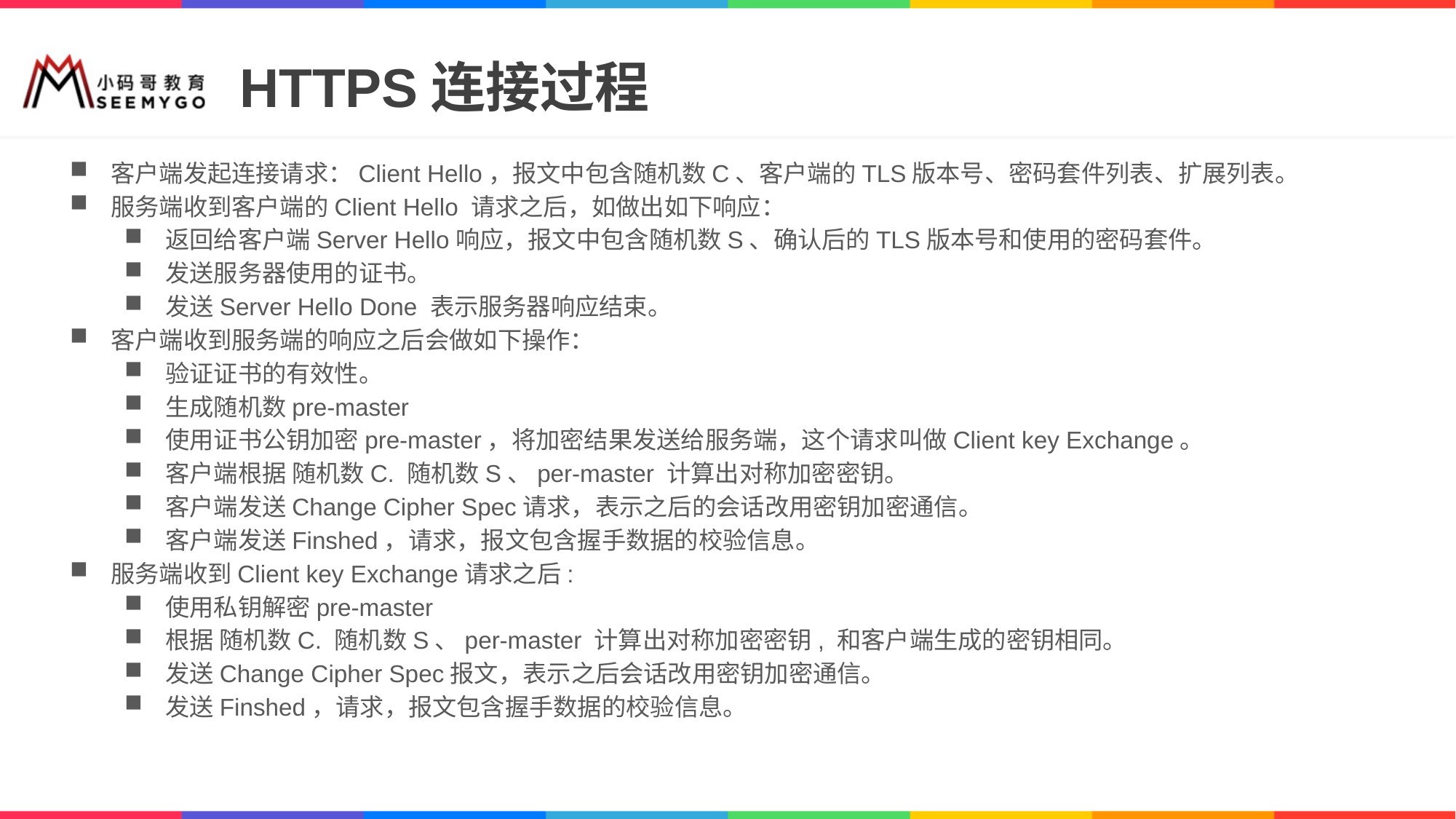

# HTTPS连接过程
客户端发起连接请求：Client Hello，报文中包含随机数C、客户端的TLS版本号、密码套件列表、扩展列表。
服务端收到客户端的Client Hello 请求之后，如做出如下响应：
返回给客户端Server Hello响应，报文中包含随机数S、确认后的TLS版本号和使用的密码套件。
发送服务器使用的证书。
发送Server Hello Done 表示服务器响应结束。
客户端收到服务端的响应之后会做如下操作：
验证证书的有效性。
生成随机数pre-master
使用证书公钥加密pre-master，将加密结果发送给服务端，这个请求叫做Client key Exchange。
客户端根据 随机数C. 随机数S、per-master 计算出对称加密密钥。
客户端发送Change Cipher Spec请求，表示之后的会话改用密钥加密通信。
客户端发送Finshed，请求，报文包含握手数据的校验信息。
服务端收到Client key Exchange请求之后:
使用私钥解密pre-master
根据 随机数C. 随机数S、per-master 计算出对称加密密钥, 和客户端生成的密钥相同。
发送Change Cipher Spec报文，表示之后会话改用密钥加密通信。
发送Finshed，请求，报文包含握手数据的校验信息。

作者：乐戈er
链接：https://juejin.im/post/6844904099981295623
来源：掘金
著作权归作者所有。商业转载请联系作者获得授权，非商业转载请注明出处。